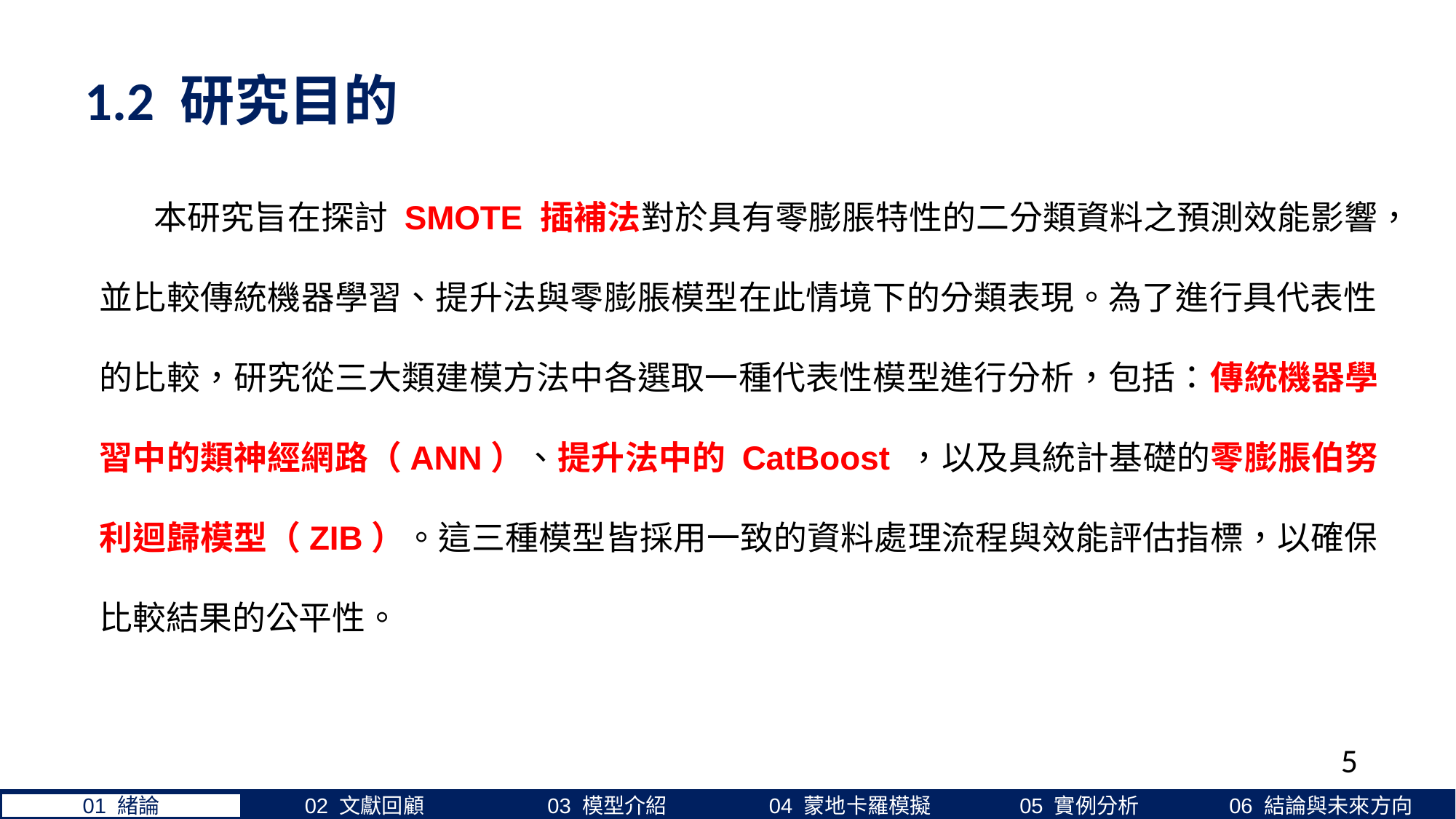

1.2 研究目的
      本研究旨在探討 SMOTE 插補法對於具有零膨脹特性的二分類資料之預測效能影響，並比較傳統機器學習、提升法與零膨脹模型在此情境下的分類表現。為了進行具代表性的比較，研究從三大類建模方法中各選取一種代表性模型進行分析，包括：傳統機器學習中的類神經網路（ANN）、提升法中的 CatBoost ，以及具統計基礎的零膨脹伯努利迴歸模型（ZIB）。這三種模型皆採用一致的資料處理流程與效能評估指標，以確保比較結果的公平性。